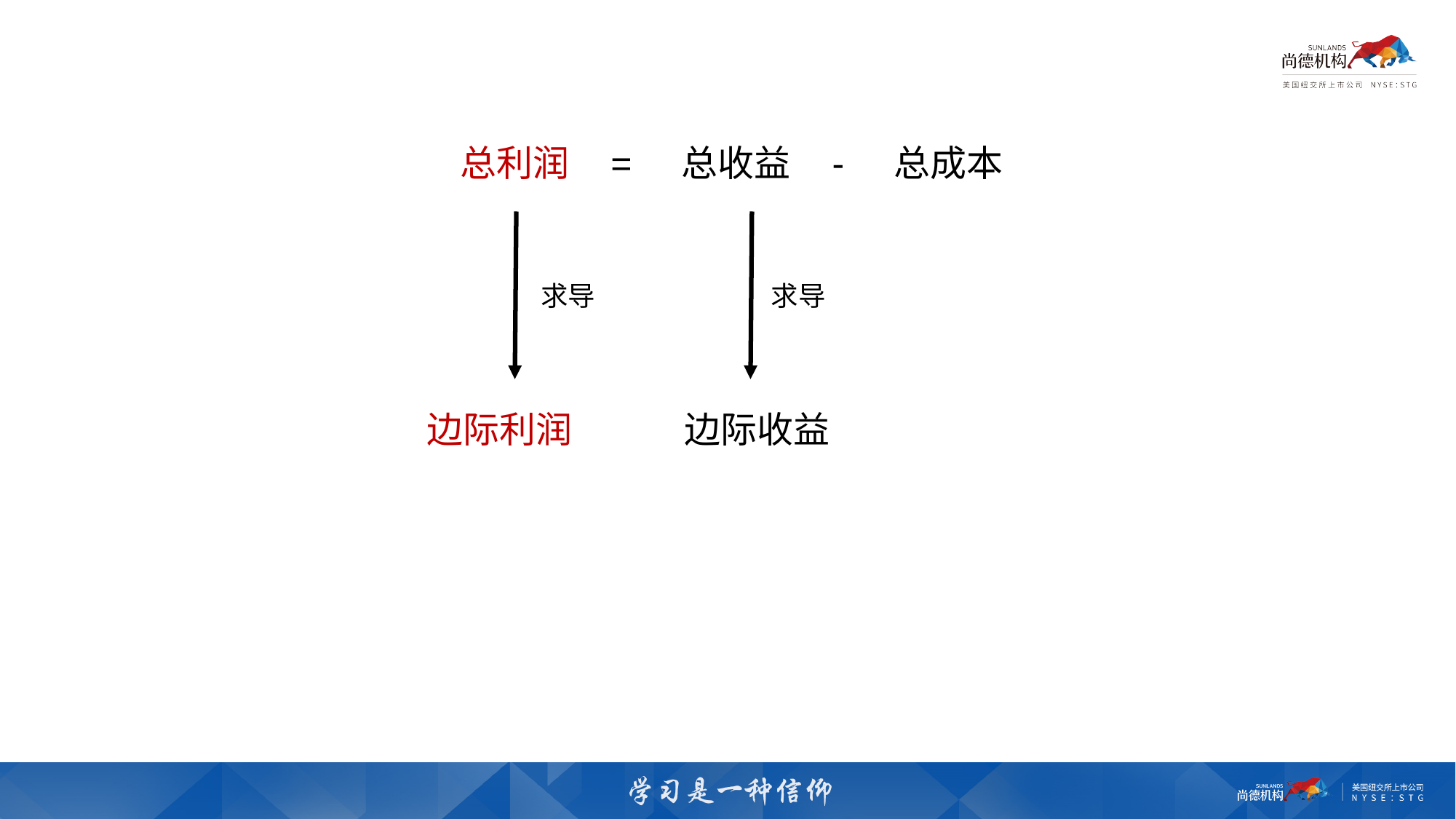

总利润    =    总收益    -    总成本
求导
求导
边际利润    =    边际收益    -    边际成本